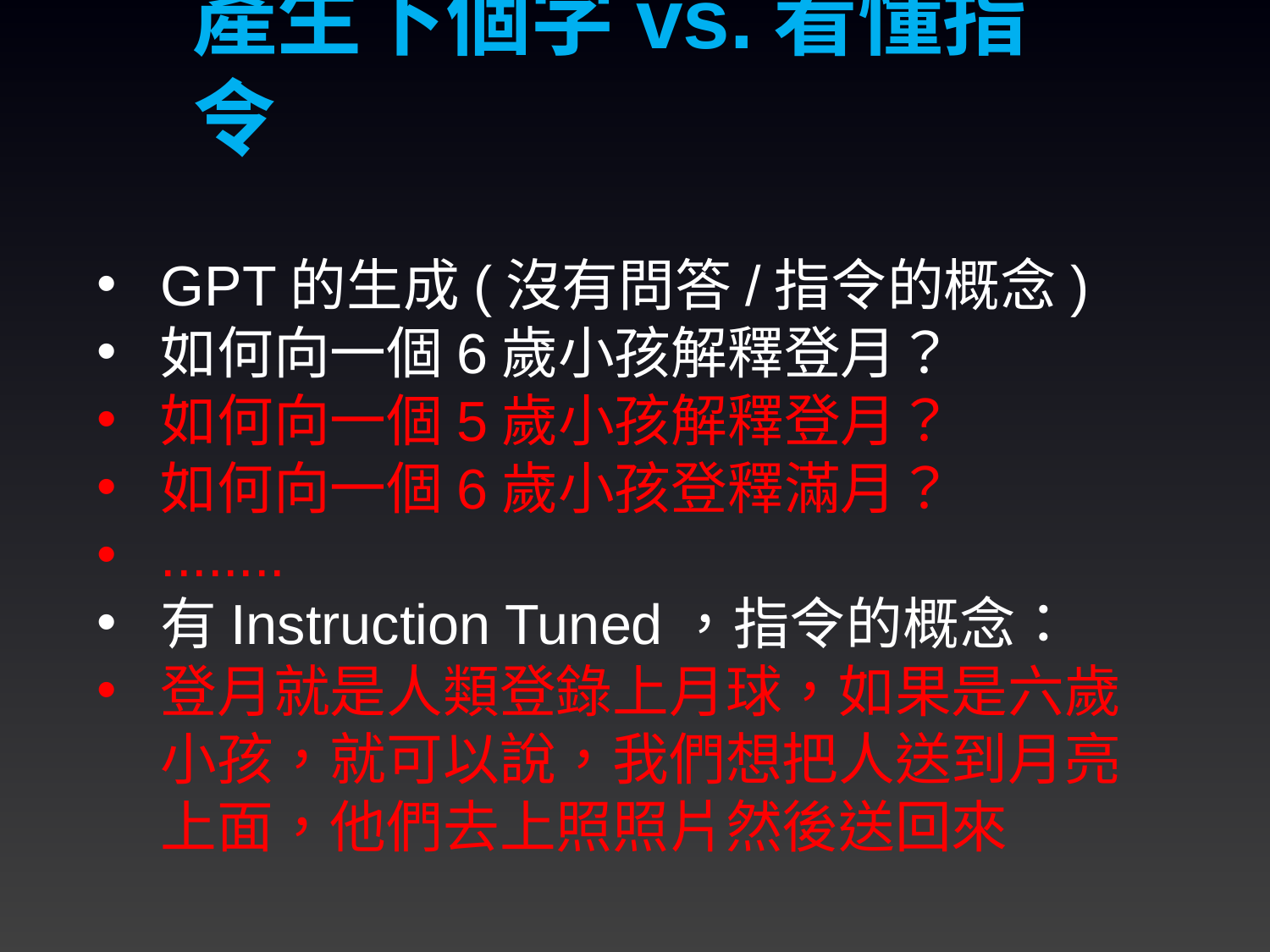

產生下個字vs.看懂指令
GPT的生成(沒有問答/指令的概念)
如何向一個6歲小孩解釋登月？
如何向一個5歲小孩解釋登月？
如何向一個6歲小孩登釋滿月？
........
有Instruction Tuned，指令的概念：
登月就是人類登錄上月球，如果是六歲小孩，就可以說，我們想把人送到月亮上面，他們去上照照片然後送回來
5/6/2024
16